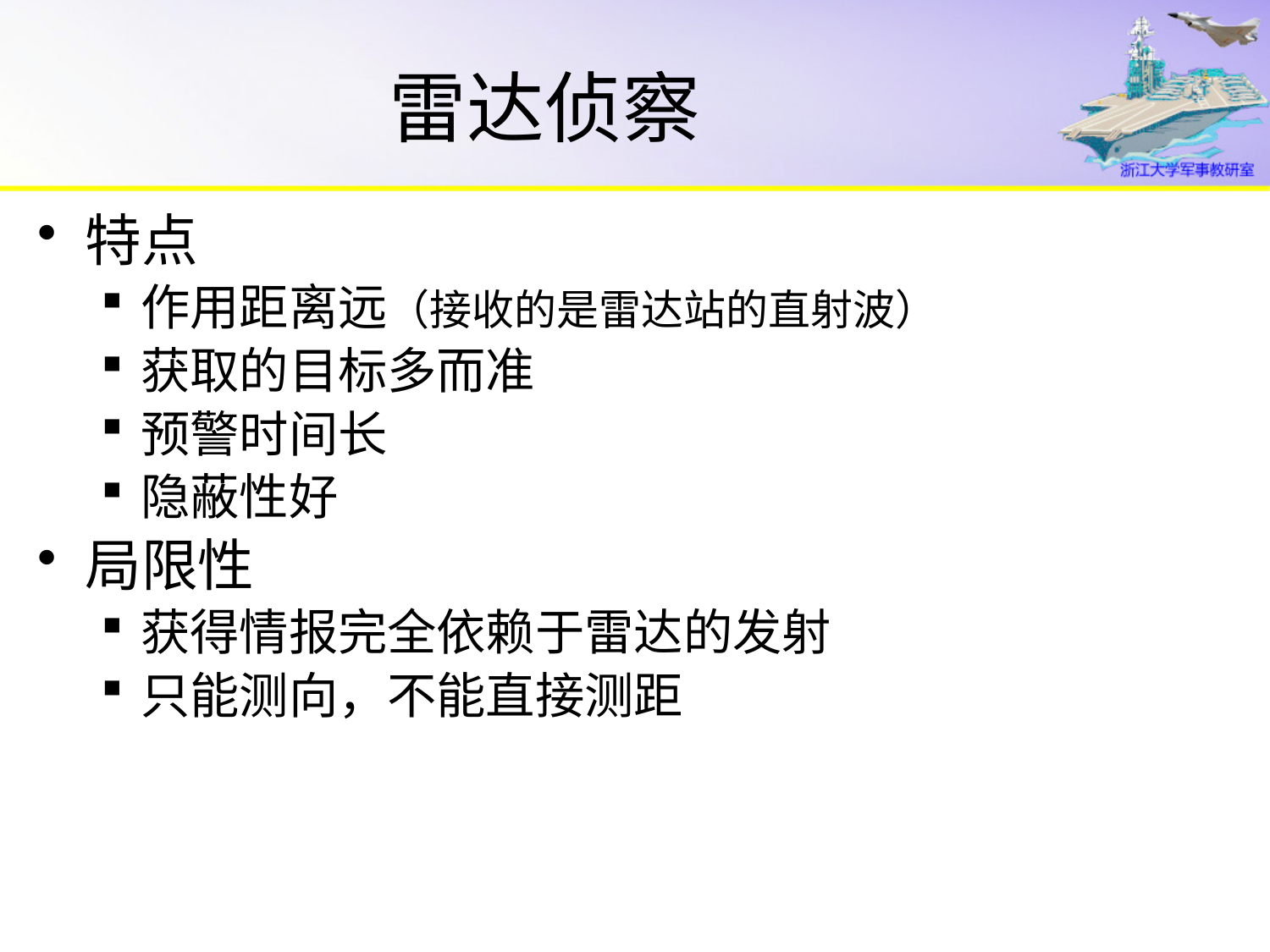

# 雷达侦察
特点
作用距离远（接收的是雷达站的直射波）
获取的目标多而准
预警时间长
隐蔽性好
局限性
获得情报完全依赖于雷达的发射
只能测向，不能直接测距